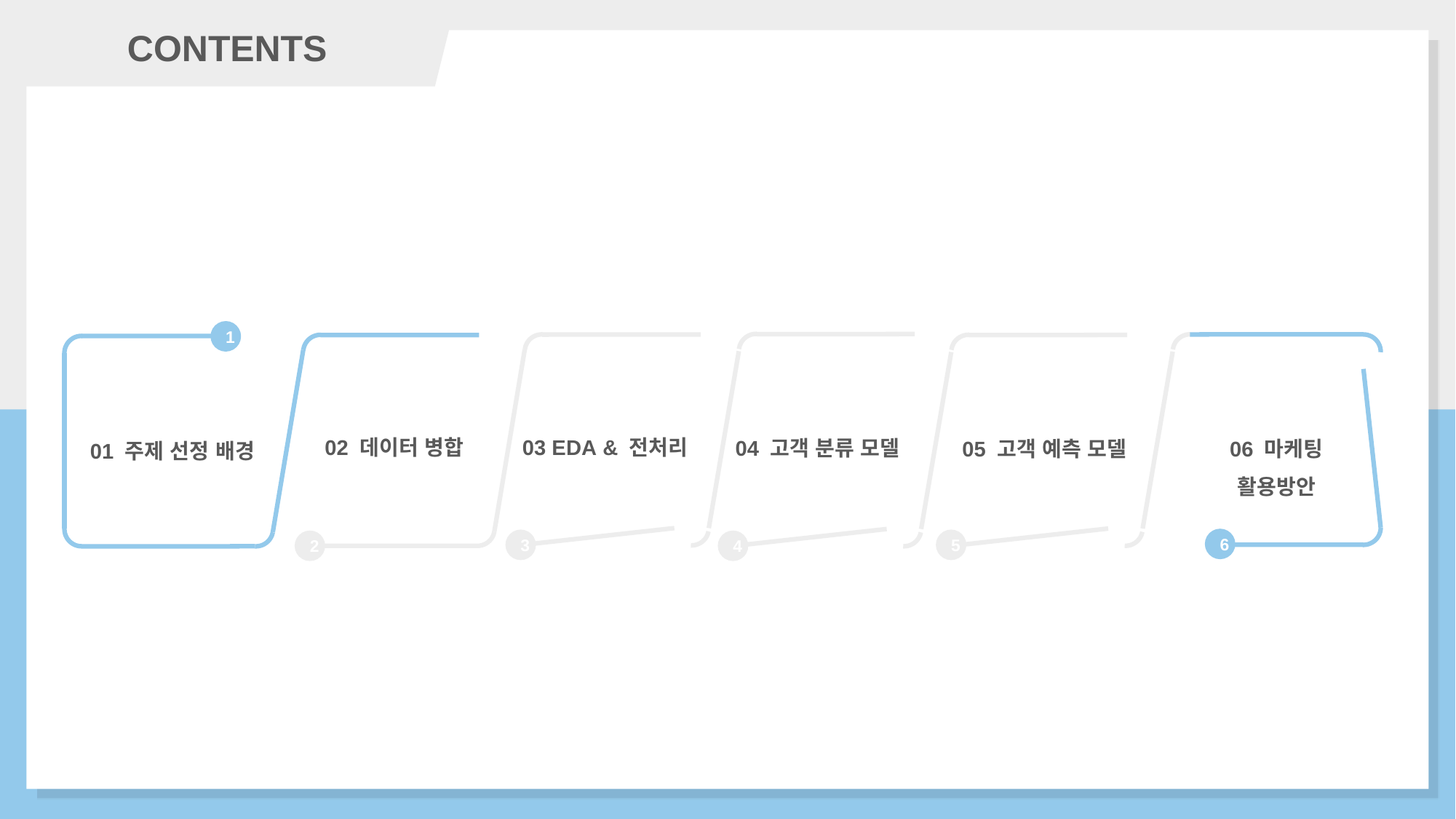

CONTENTS

1

02 데이터 병합
01 주제 선정 배경
2

03 EDA & 전처리
04 고객 분류 모델
05 고객 예측 모델
06 마케팅 활용방안
6
3
5
4